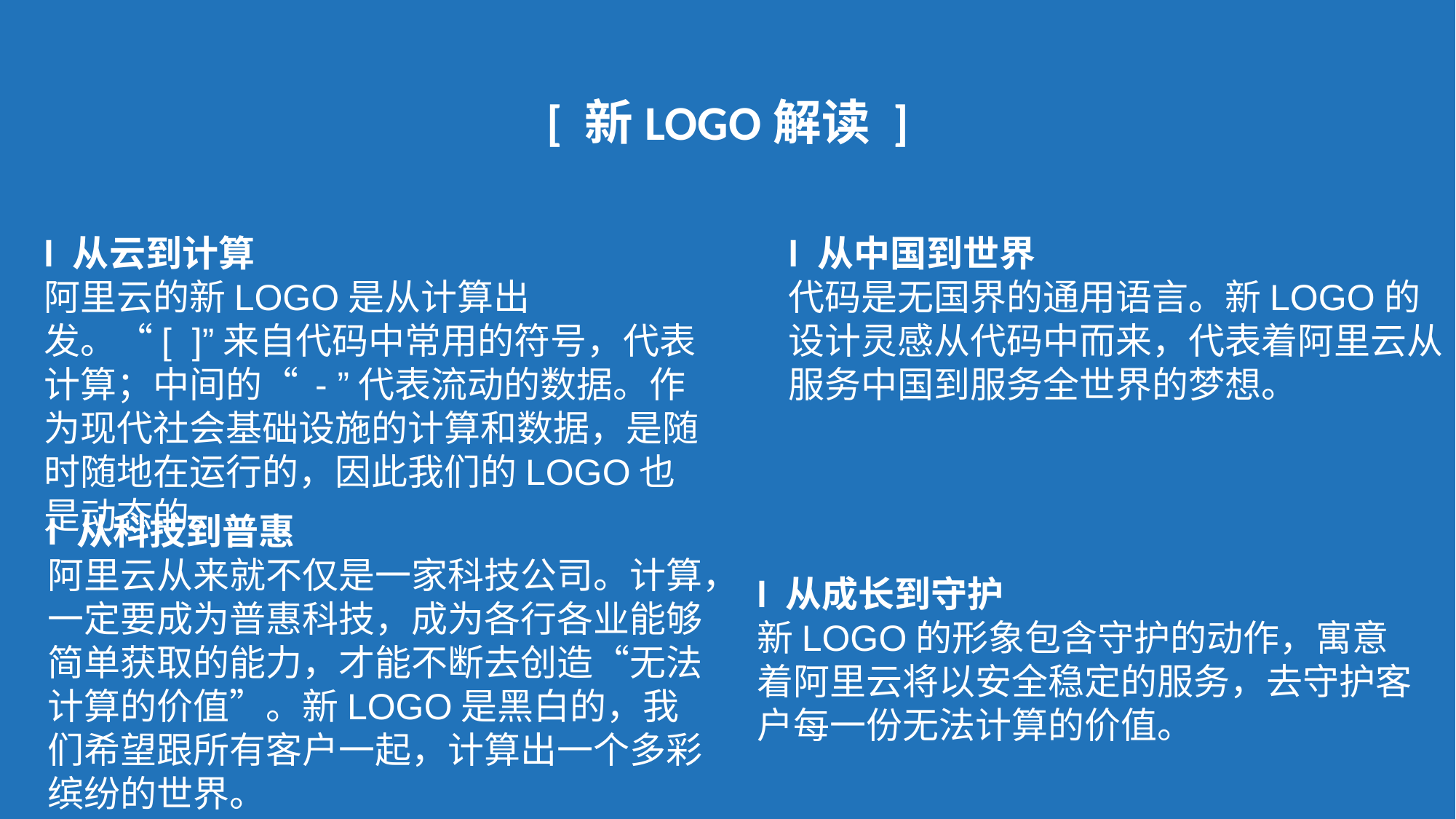

[ 新LOGO解读 ]
l 从云到计算
阿里云的新LOGO是从计算出发。“[  ]”来自代码中常用的符号，代表计算；中间的“ - ”代表流动的数据。作为现代社会基础设施的计算和数据，是随时随地在运行的，因此我们的LOGO也是动态的。
l 从中国到世界
代码是无国界的通用语言。新LOGO的设计灵感从代码中而来，代表着阿里云从服务中国到服务全世界的梦想。
l 从科技到普惠
阿里云从来就不仅是一家科技公司。计算，一定要成为普惠科技，成为各行各业能够简单获取的能力，才能不断去创造“无法计算的价值”。新LOGO是黑白的，我们希望跟所有客户一起，计算出一个多彩缤纷的世界。
l 从成长到守护
新LOGO的形象包含守护的动作，寓意着阿里云将以安全稳定的服务，去守护客户每一份无法计算的价值。